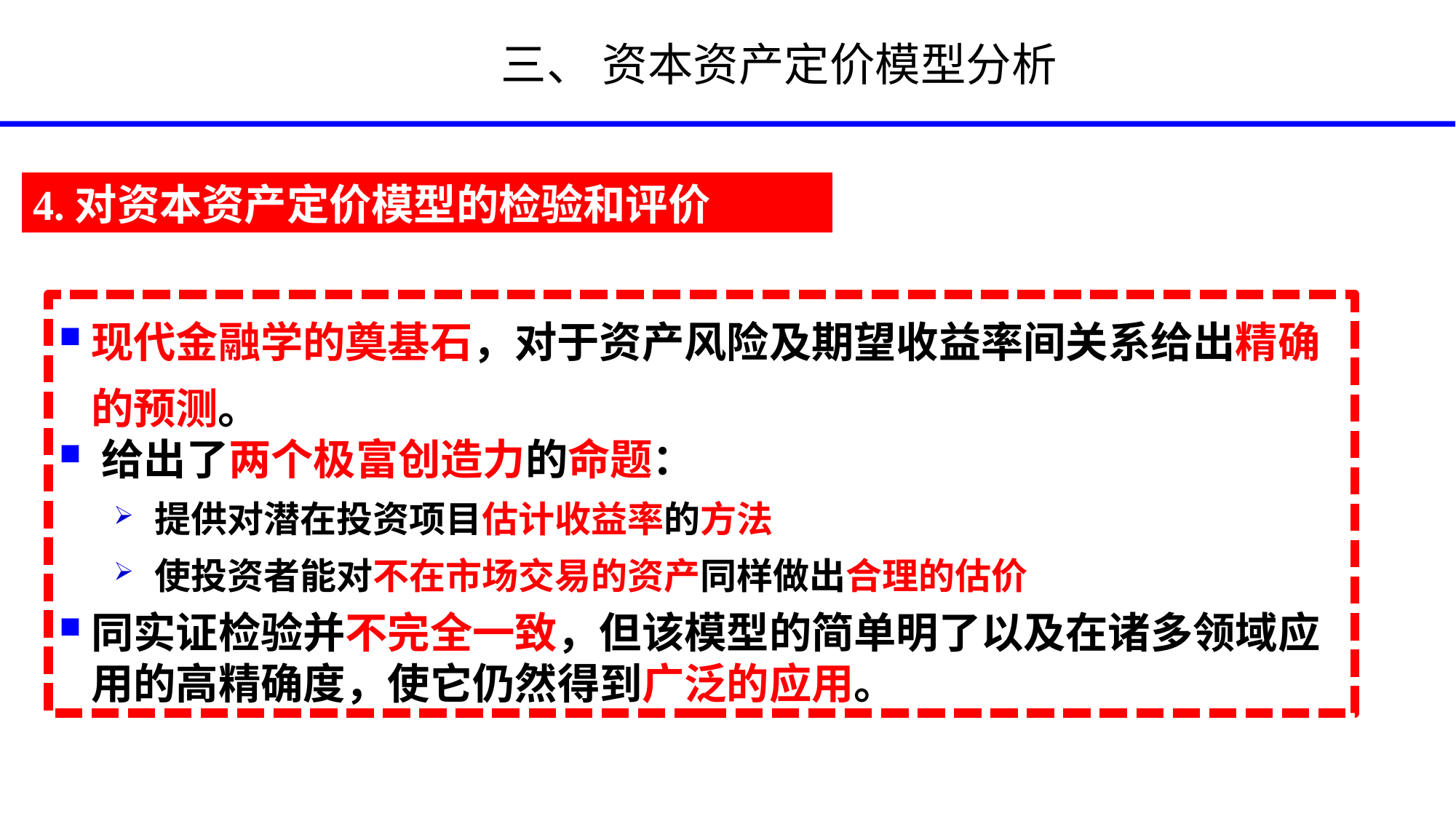

# 三、 资本资产定价模型分析
4.对资本资产定价模型的检验和评价
现代金融学的奠基石，对于资产风险及期望收益率间关系给出精确的预测。
 给出了两个极富创造力的命题：
提供对潜在投资项目估计收益率的方法
使投资者能对不在市场交易的资产同样做出合理的估价
同实证检验并不完全一致，但该模型的简单明了以及在诸多领域应用的高精确度，使它仍然得到广泛的应用。